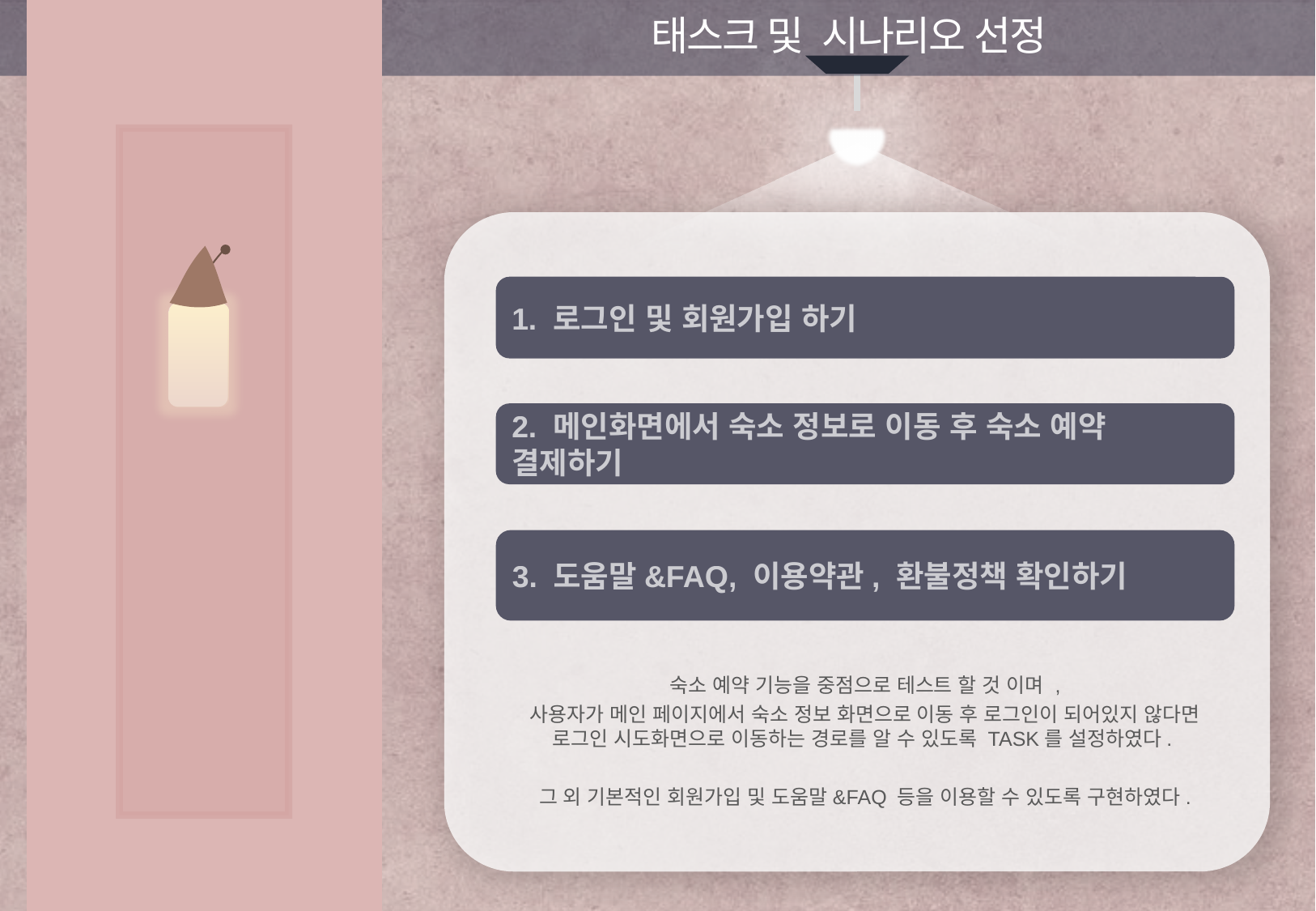

태스크 및  시나리오 선정

1. 로그인 및 회원가입 하기

2. 메인화면에서 숙소 정보로 이동 후 숙소 예약 결제하기
3. 도움말&FAQ, 이용약관, 환불정책 확인하기
숙소 예약 기능을 중점으로 테스트 할 것 이며 ,
사용자가 메인 페이지에서 숙소 정보 화면으로 이동 후 로그인이 되어있지 않다면 로그인 시도화면으로 이동하는 경로를 알 수 있도록 TASK를 설정하였다.

그 외 기본적인 회원가입 및 도움말&FAQ 등을 이용할 수 있도록 구현하였다.